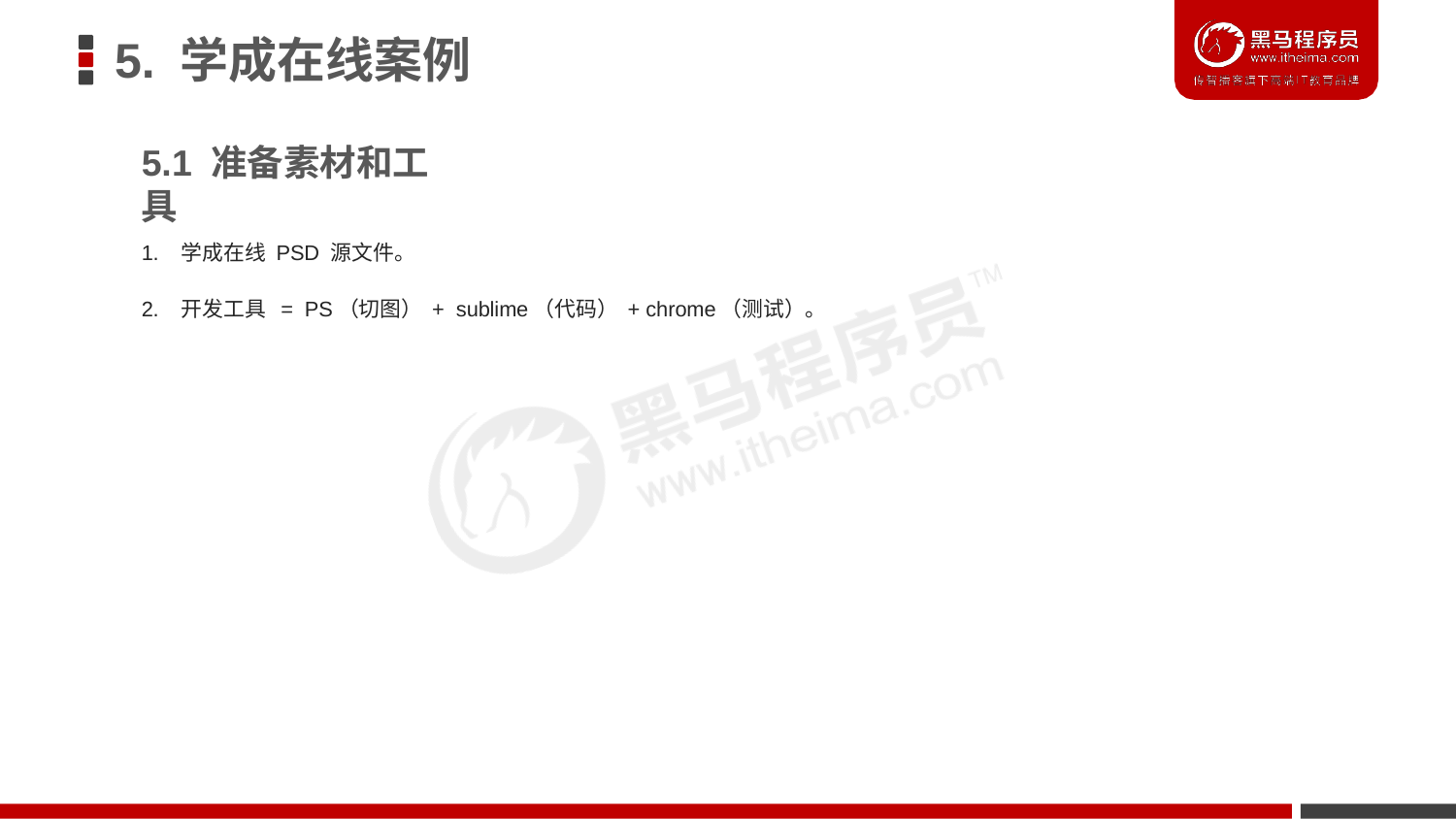

# 5. 学成在线案例
5.1 准备素材和工具

1.   学成在线 PSD 源文件。

2.   开发工具  =  PS（切图） +  sublime（代码） + chrome（测试）。